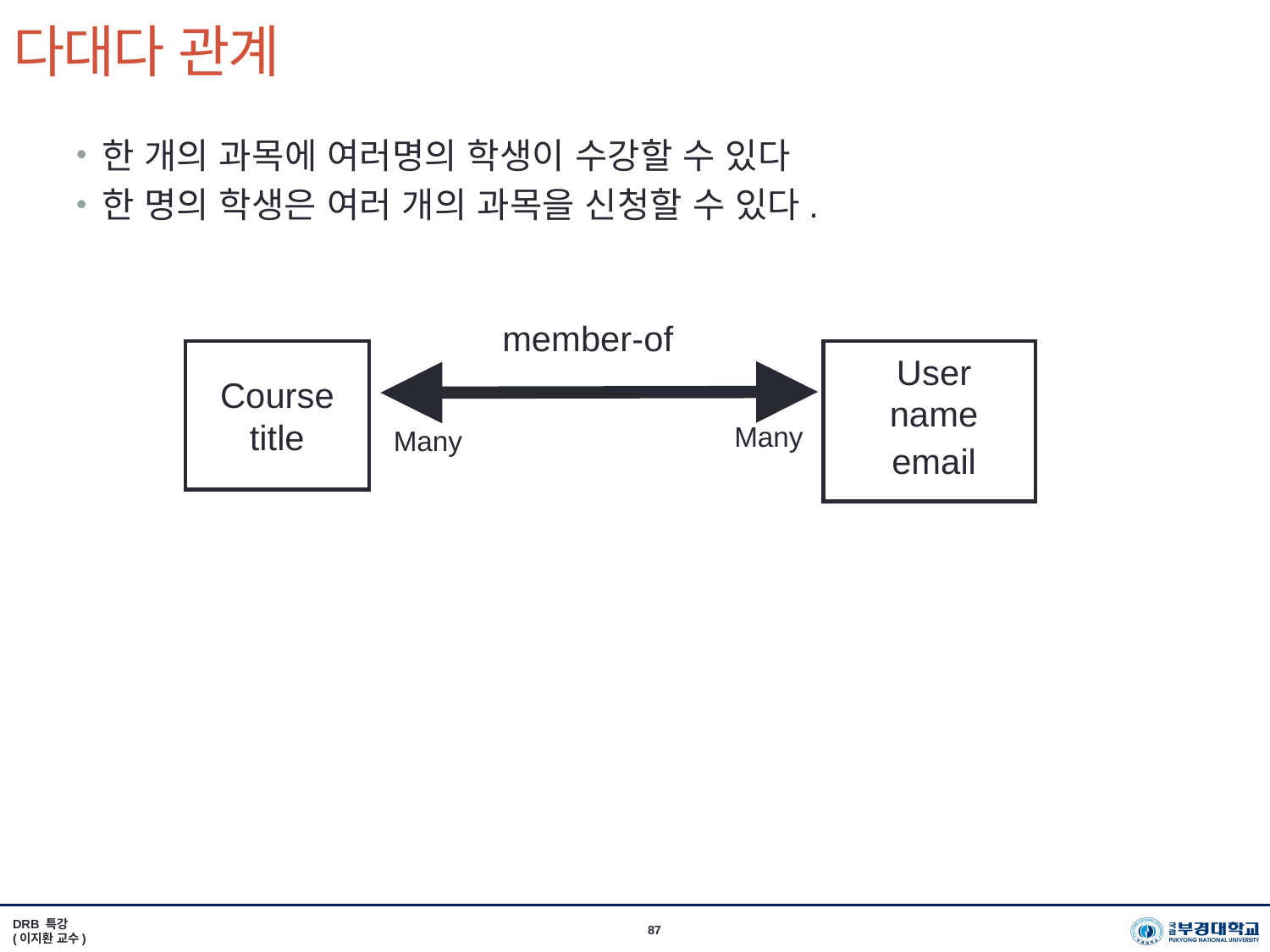

# 다대다 관계
한 개의 과목에 여러명의 학생이 수강할 수 있다
한 명의 학생은 여러 개의 과목을 신청할 수 있다.
member-of

User
Course
title
name
Many
Many
email
DRB 특강
(이지환 교수)